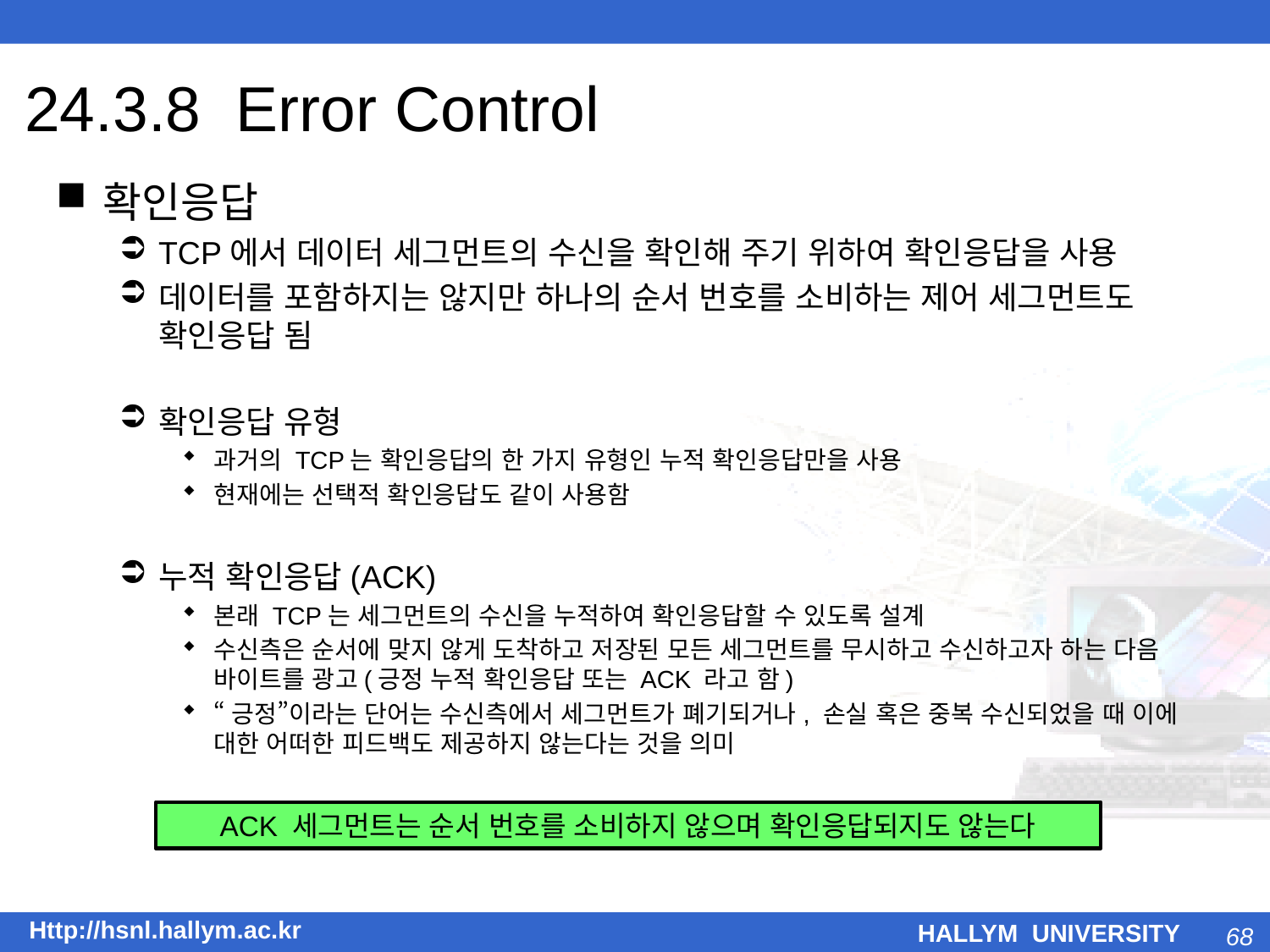

# 24.3.8  Error Control
확인응답
TCP에서 데이터 세그먼트의 수신을 확인해 주기 위하여 확인응답을 사용
데이터를 포함하지는 않지만 하나의 순서 번호를 소비하는 제어 세그먼트도 확인응답 됨

확인응답 유형
과거의 TCP는 확인응답의 한 가지 유형인 누적 확인응답만을 사용
현재에는 선택적 확인응답도 같이 사용함

누적 확인응답(ACK)
본래 TCP는 세그먼트의 수신을 누적하여 확인응답할 수 있도록 설계
수신측은 순서에 맞지 않게 도착하고 저장된 모든 세그먼트를 무시하고 수신하고자 하는 다음 바이트를 광고(긍정 누적 확인응답 또는 ACK 라고 함)
“긍정”이라는 단어는 수신측에서 세그먼트가 폐기되거나, 손실 혹은 중복 수신되었을 때 이에 대한 어떠한 피드백도 제공하지 않는다는 것을 의미
ACK 세그먼트는 순서 번호를 소비하지 않으며 확인응답되지도 않는다
68